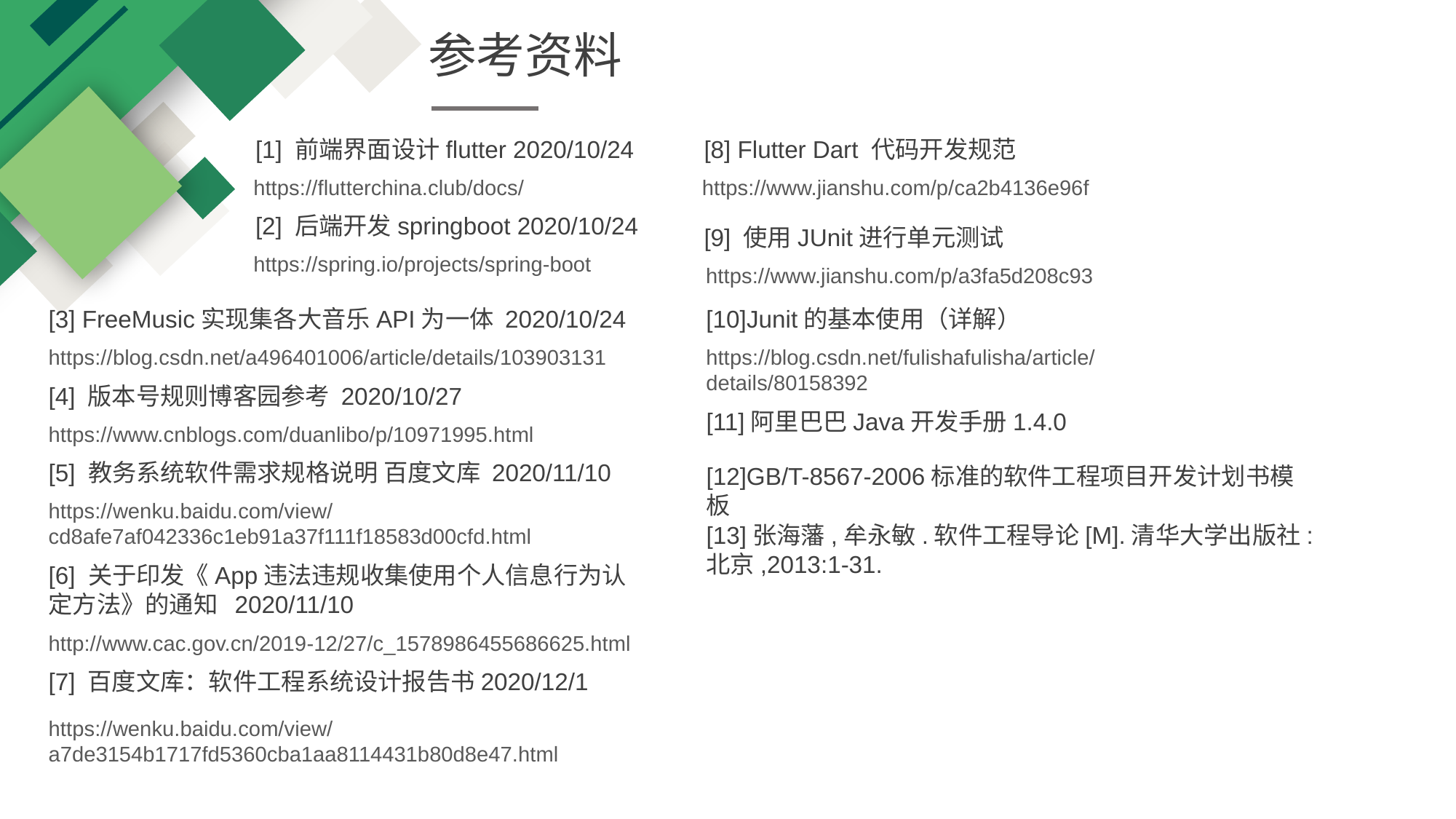

参考资料
[1] 前端界面设计flutter 2020/10/24
[8] Flutter Dart 代码开发规范
https://flutterchina.club/docs/
https://www.jianshu.com/p/ca2b4136e96f
[2] 后端开发springboot 2020/10/24
[9] 使用JUnit进行单元测试
https://spring.io/projects/spring-boot
https://www.jianshu.com/p/a3fa5d208c93
[3] FreeMusic实现集各大音乐API为一体 2020/10/24
[10]Junit的基本使用（详解）
https://blog.csdn.net/a496401006/article/details/103903131
https://blog.csdn.net/fulishafulisha/article/details/80158392
[4] 版本号规则博客园参考 2020/10/27
[11]阿里巴巴Java开发手册1.4.0
https://www.cnblogs.com/duanlibo/p/10971995.html
[5] 教务系统软件需求规格说明 百度文库 2020/11/10
[12]GB/T-8567-2006标准的软件工程项目开发计划书模板
https://wenku.baidu.com/view/cd8afe7af042336c1eb91a37f111f18583d00cfd.html
[13]张海藩,牟永敏.软件工程导论[M].清华大学出版社:北京,2013:1-31.
[6] 关于印发《App违法违规收集使用个人信息行为认定方法》的通知  2020/11/10
http://www.cac.gov.cn/2019-12/27/c_1578986455686625.html
[7] 百度文库：软件工程系统设计报告书2020/12/1
https://wenku.baidu.com/view/a7de3154b1717fd5360cba1aa8114431b80d8e47.html